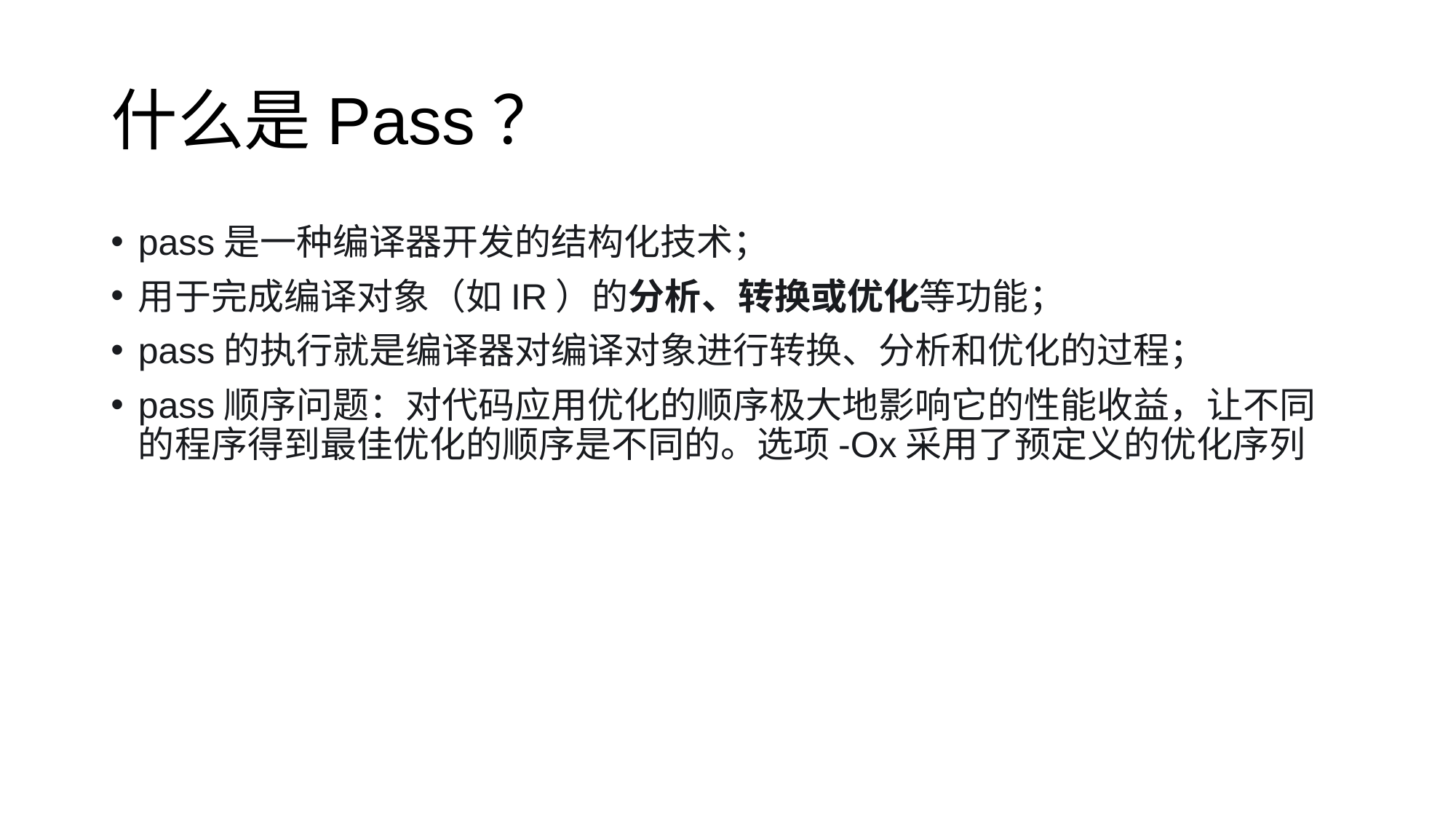

# 什么是Pass？
pass是一种编译器开发的结构化技术；
用于完成编译对象（如IR）的分析、转换或优化等功能；
pass的执行就是编译器对编译对象进行转换、分析和优化的过程；
pass顺序问题：对代码应用优化的顺序极大地影响它的性能收益，让不同的程序得到最佳优化的顺序是不同的。选项-Ox采用了预定义的优化序列